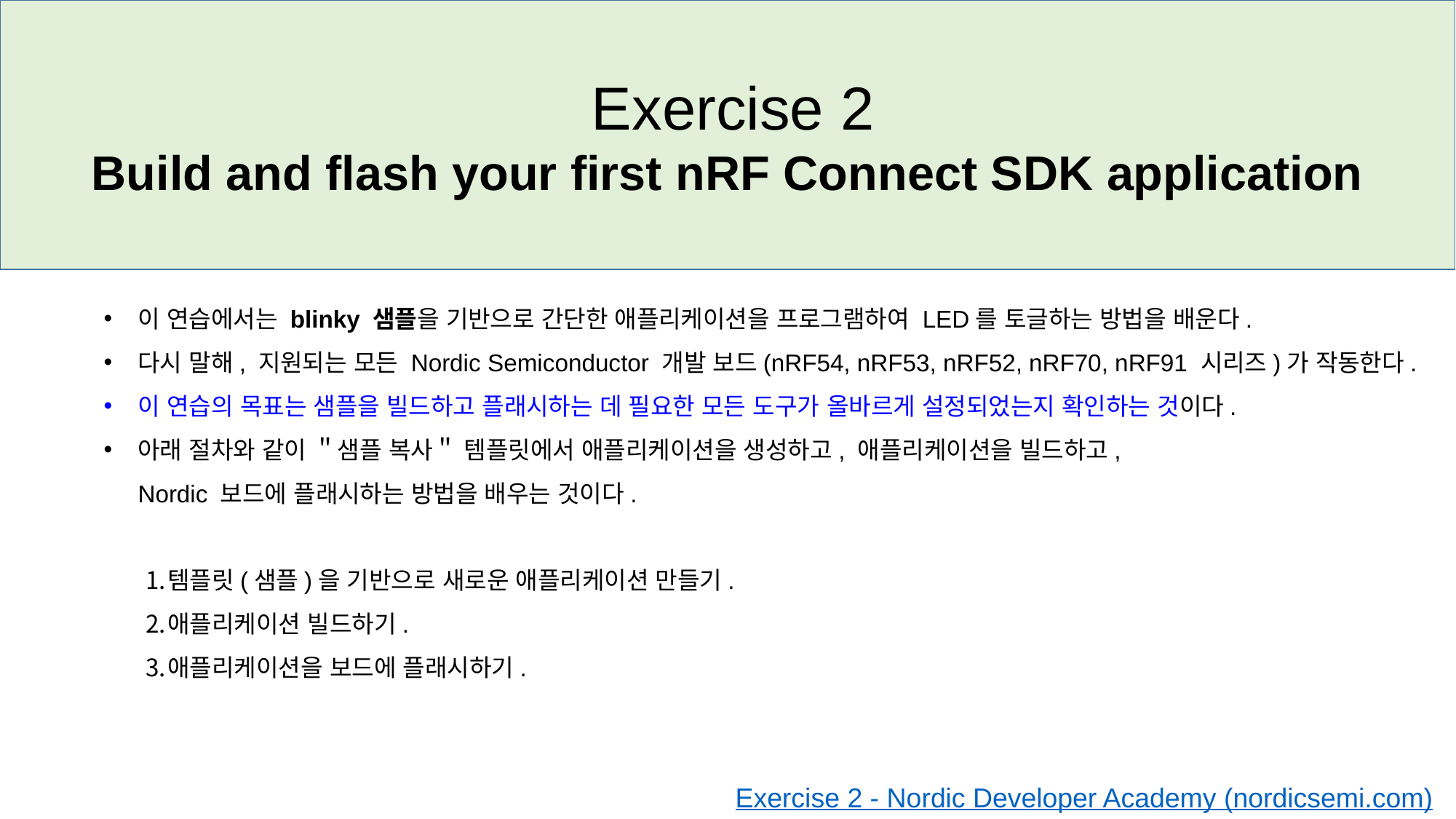

Exercise 2
Build and flash your first nRF Connect SDK application
이 연습에서는 blinky 샘플을 기반으로 간단한 애플리케이션을 프로그램하여 LED를 토글하는 방법을 배운다.
다시 말해, 지원되는 모든 Nordic Semiconductor 개발 보드(nRF54, nRF53, nRF52, nRF70, nRF91 시리즈)가 작동한다.
이 연습의 목표는 샘플을 빌드하고 플래시하는 데 필요한 모든 도구가 올바르게 설정되었는지 확인하는 것이다.
아래 절차와 같이 ＂샘플 복사＂ 템플릿에서 애플리케이션을 생성하고, 애플리케이션을 빌드하고,
Nordic 보드에 플래시하는 방법을 배우는 것이다.

템플릿(샘플)을 기반으로 새로운 애플리케이션 만들기.
애플리케이션 빌드하기.
애플리케이션을 보드에 플래시하기.
Exercise 2 - Nordic Developer Academy (nordicsemi.com)